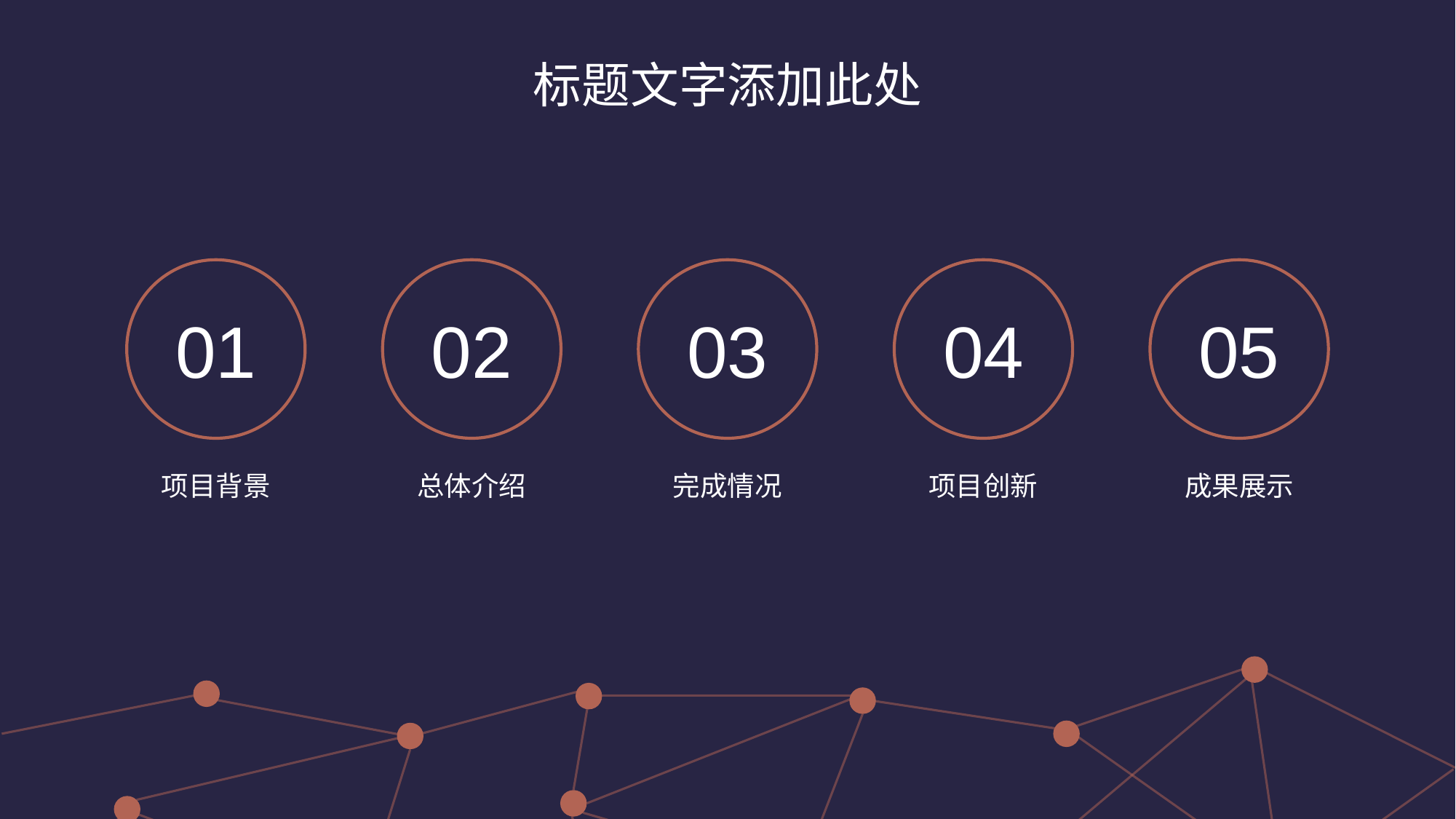

标题文字添加此处

01
项目背景

02
总体介绍

03
完成情况

04
项目创新

05
成果展示